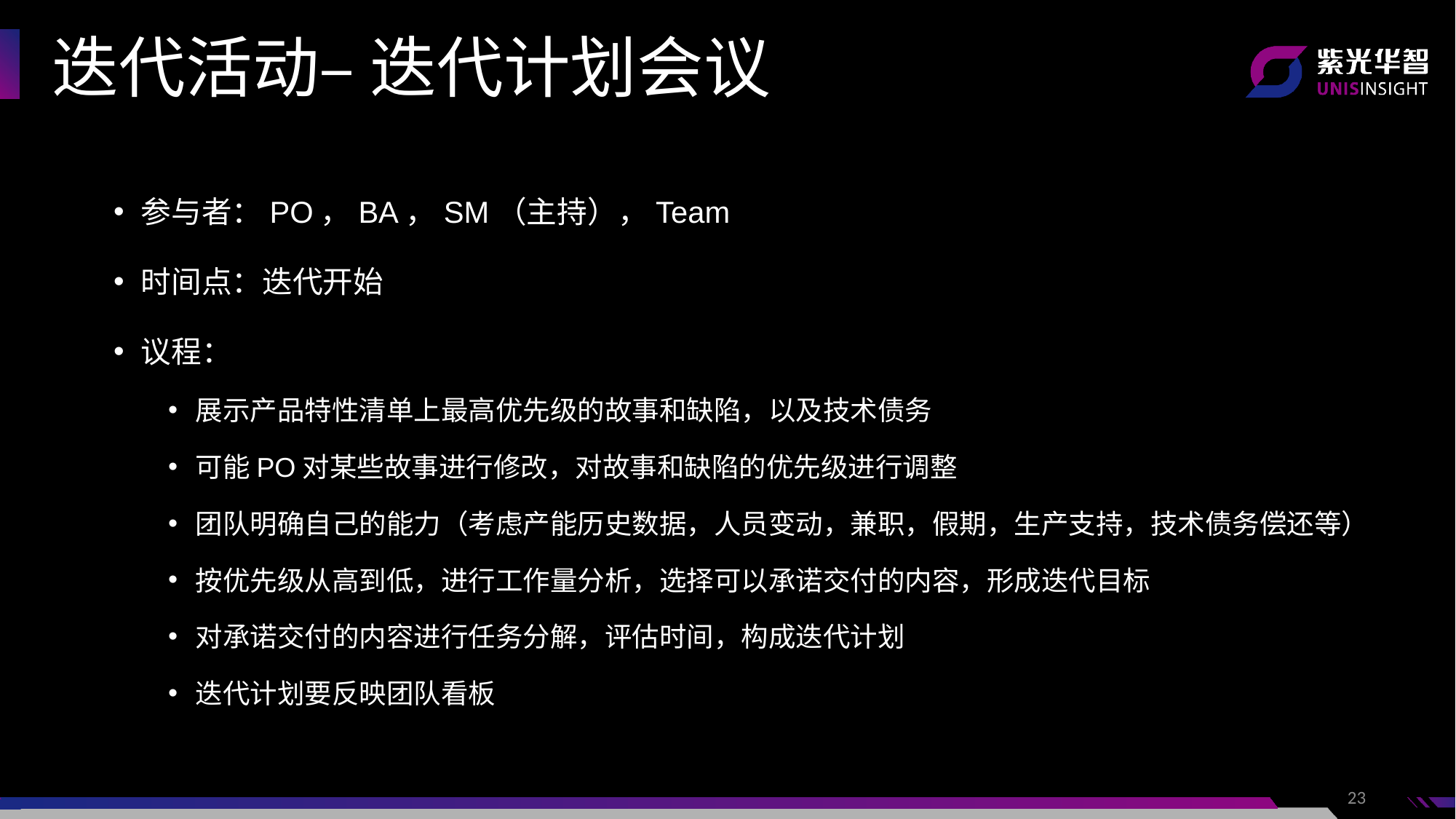

迭代活动– 迭代计划会议
参与者：PO，BA，SM（主持），Team
时间点：迭代开始
议程：
展示产品特性清单上最高优先级的故事和缺陷，以及技术债务
可能PO对某些故事进行修改，对故事和缺陷的优先级进行调整
团队明确自己的能力（考虑产能历史数据，人员变动，兼职，假期，生产支持，技术债务偿还等）
按优先级从高到低，进行工作量分析，选择可以承诺交付的内容，形成迭代目标
对承诺交付的内容进行任务分解，评估时间，构成迭代计划
迭代计划要反映团队看板